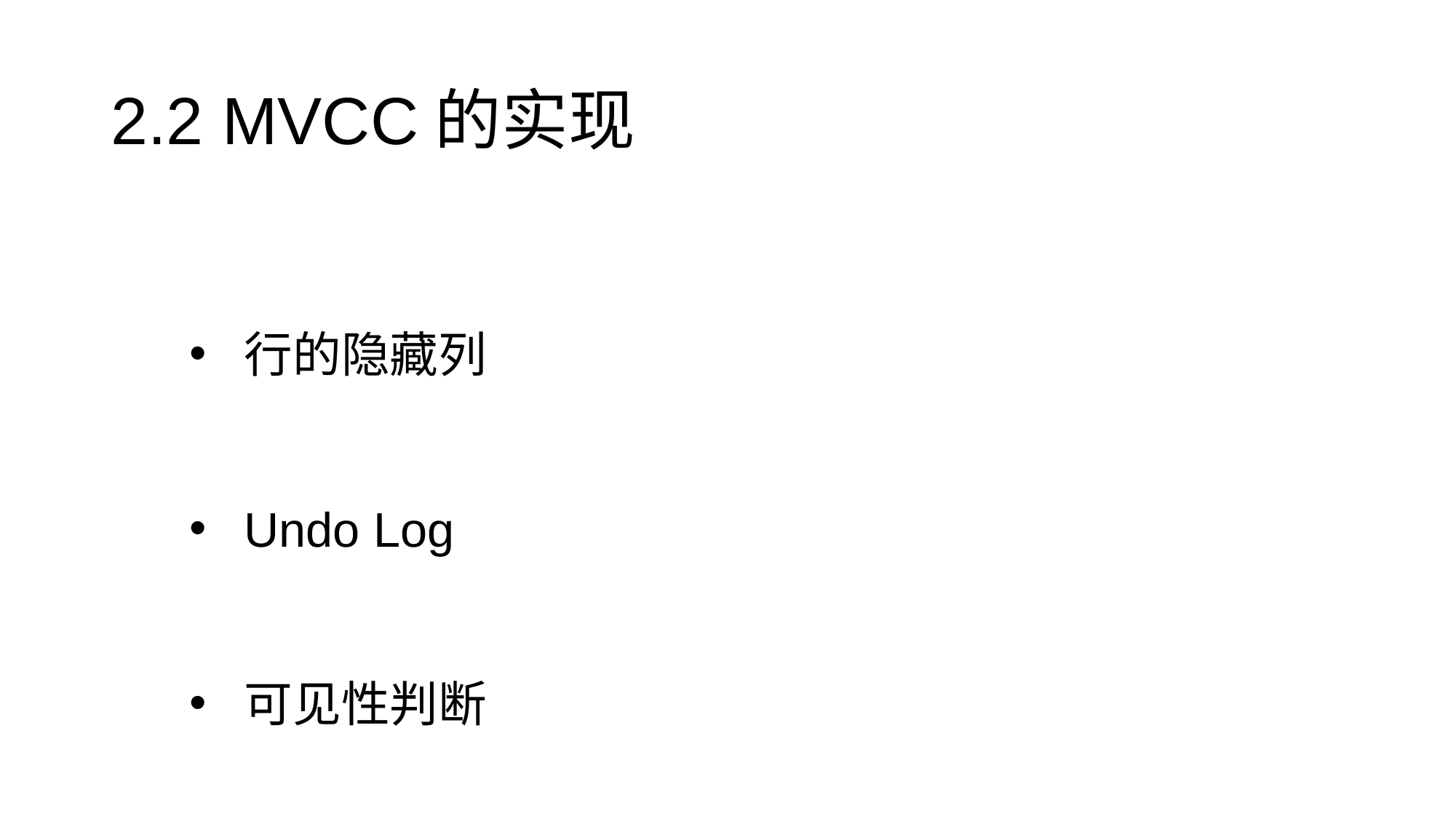

# 2.2 MVCC的实现
行的隐藏列
Undo Log
可见性判断